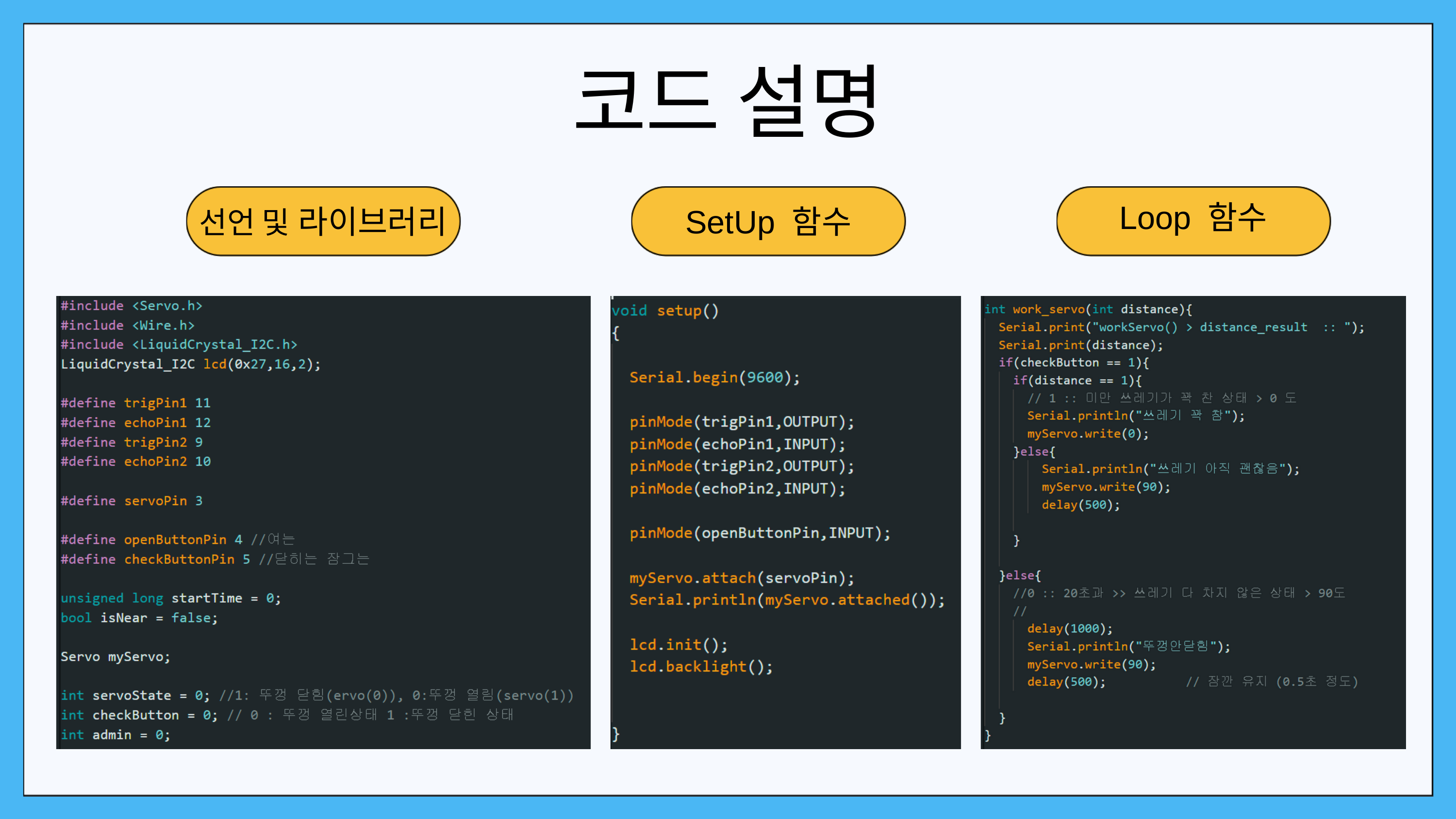

코드 설명

선언 및 라이브러리

Loop 함수

SetUp 함수